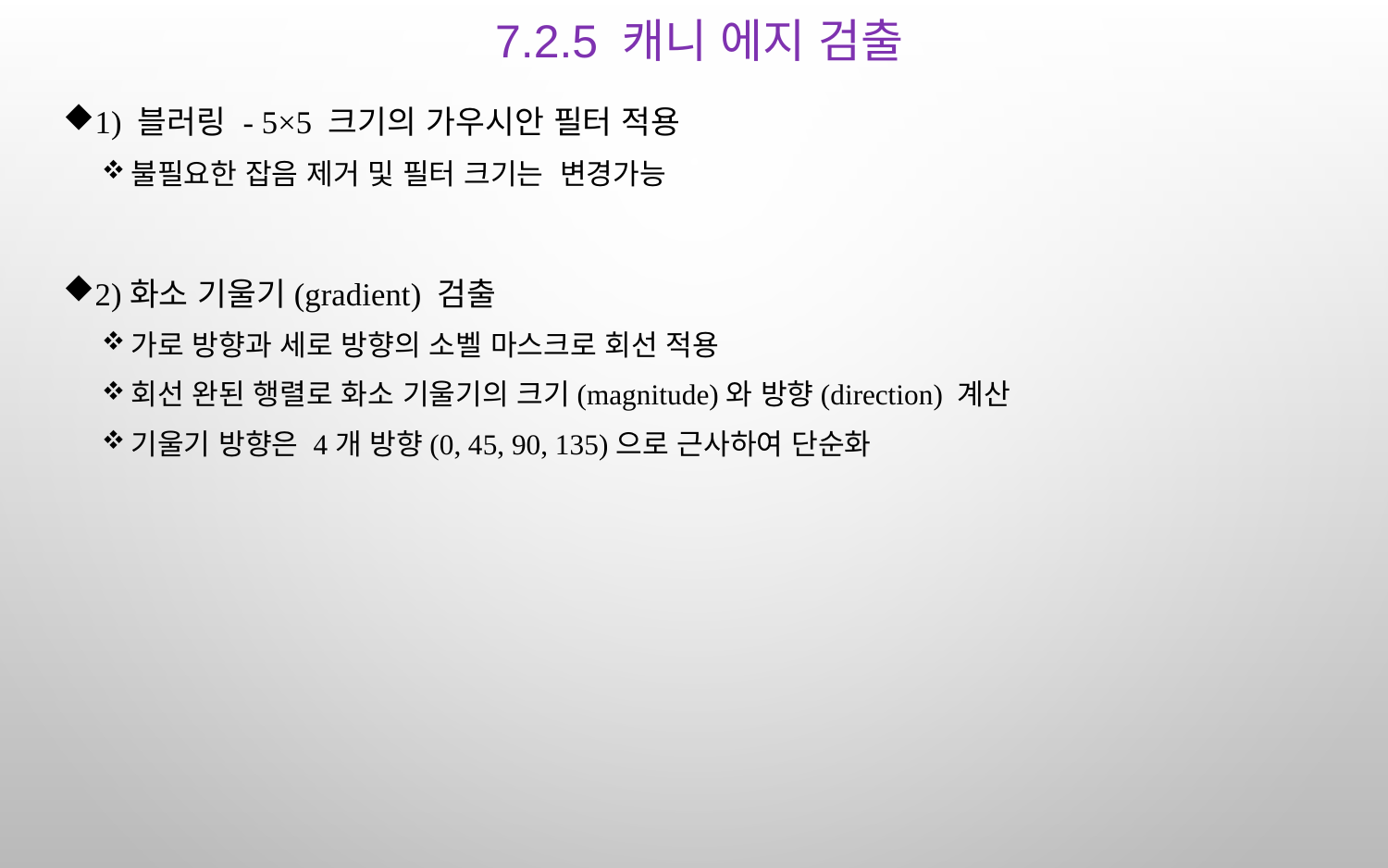

# 7.2.5 캐니 에지 검출
1) 블러링 - 5×5 크기의 가우시안 필터 적용
불필요한 잡음 제거 및 필터 크기는  변경가능

2)화소 기울기(gradient) 검출
가로 방향과 세로 방향의 소벨 마스크로 회선 적용
회선 완된 행렬로 화소 기울기의 크기(magnitude)와 방향(direction) 계산
기울기 방향은 4개 방향(0, 45, 90, 135)으로 근사하여 단순화